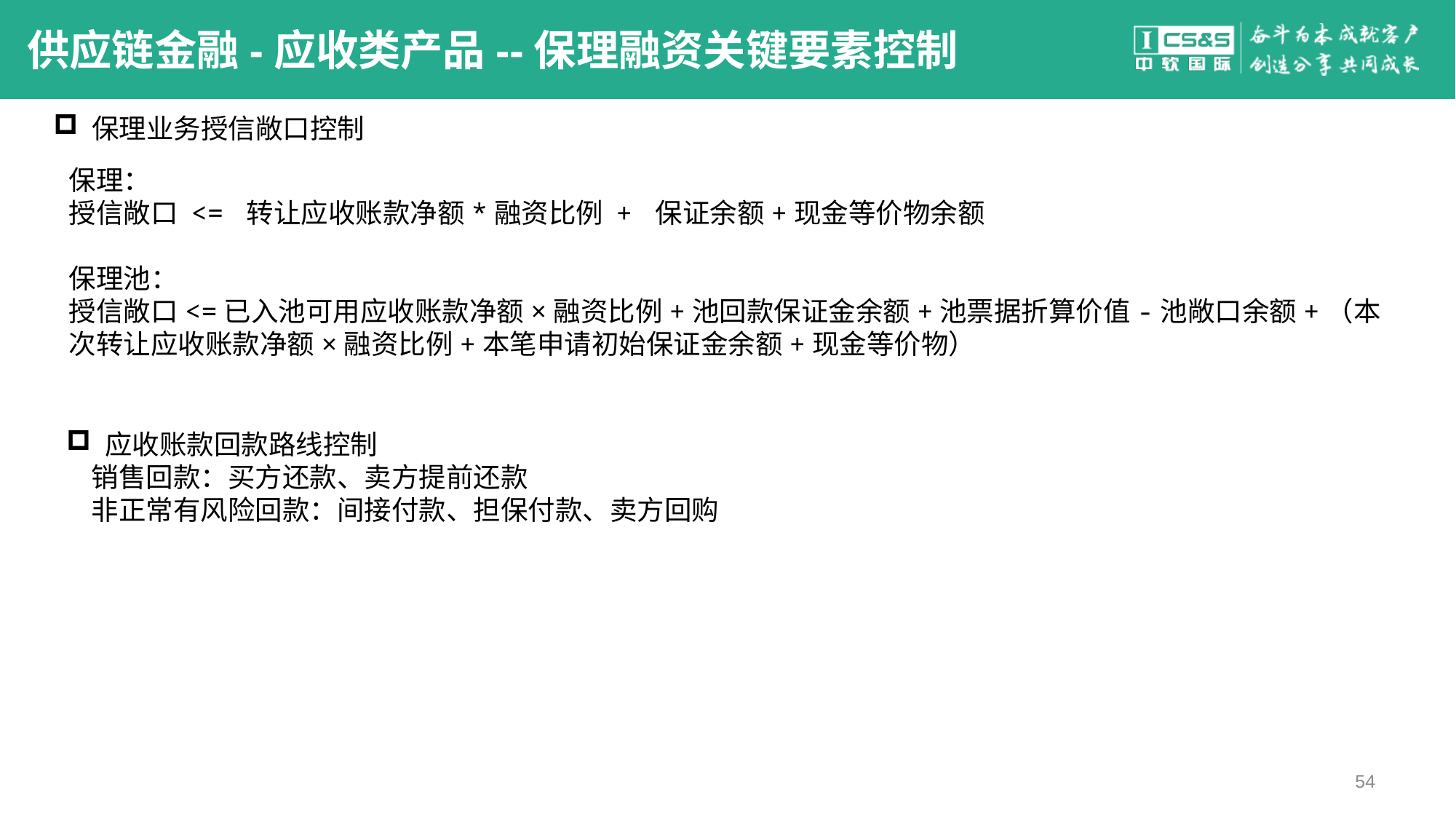

# 供应链金融-应收类产品--保理融资关键要素控制
 保理业务授信敞口控制
保理：
授信敞口 <= 转让应收账款净额*融资比例 + 保证余额+现金等价物余额

保理池：
授信敞口<=已入池可用应收账款净额×融资比例+池回款保证金余额+池票据折算价值-池敞口余额+（本次转让应收账款净额×融资比例+本笔申请初始保证金余额+现金等价物）
 应收账款回款路线控制
   销售回款：买方还款、卖方提前还款
   非正常有风险回款：间接付款、担保付款、卖方回购
54